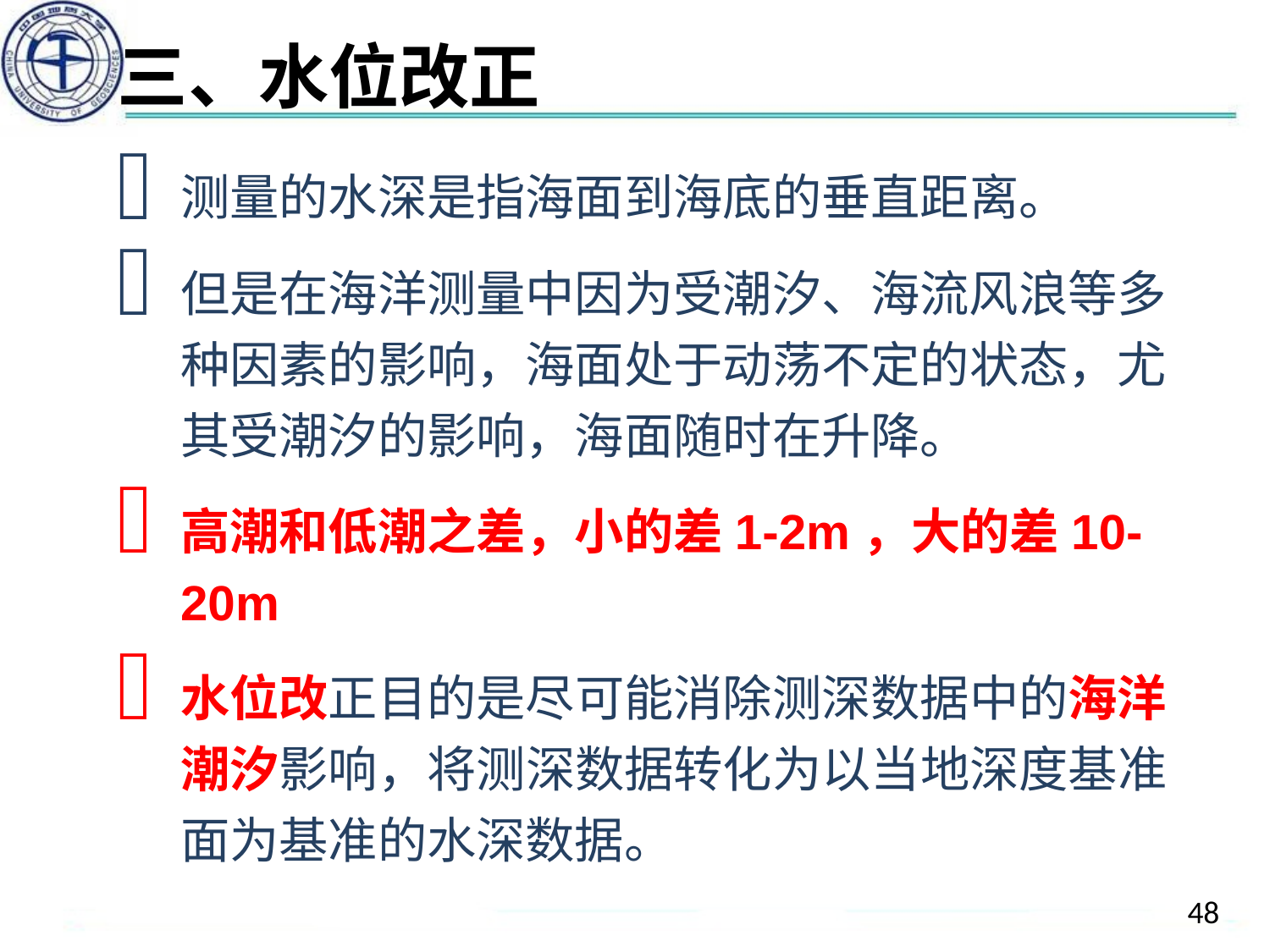

三、水位改正
测量的水深是指海面到海底的垂直距离。
但是在海洋测量中因为受潮汐、海流风浪等多种因素的影响，海面处于动荡不定的状态，尤其受潮汐的影响，海面随时在升降。
高潮和低潮之差，小的差1-2m，大的差10-20m
水位改正目的是尽可能消除测深数据中的海洋潮汐影响，将测深数据转化为以当地深度基准面为基准的水深数据。

48